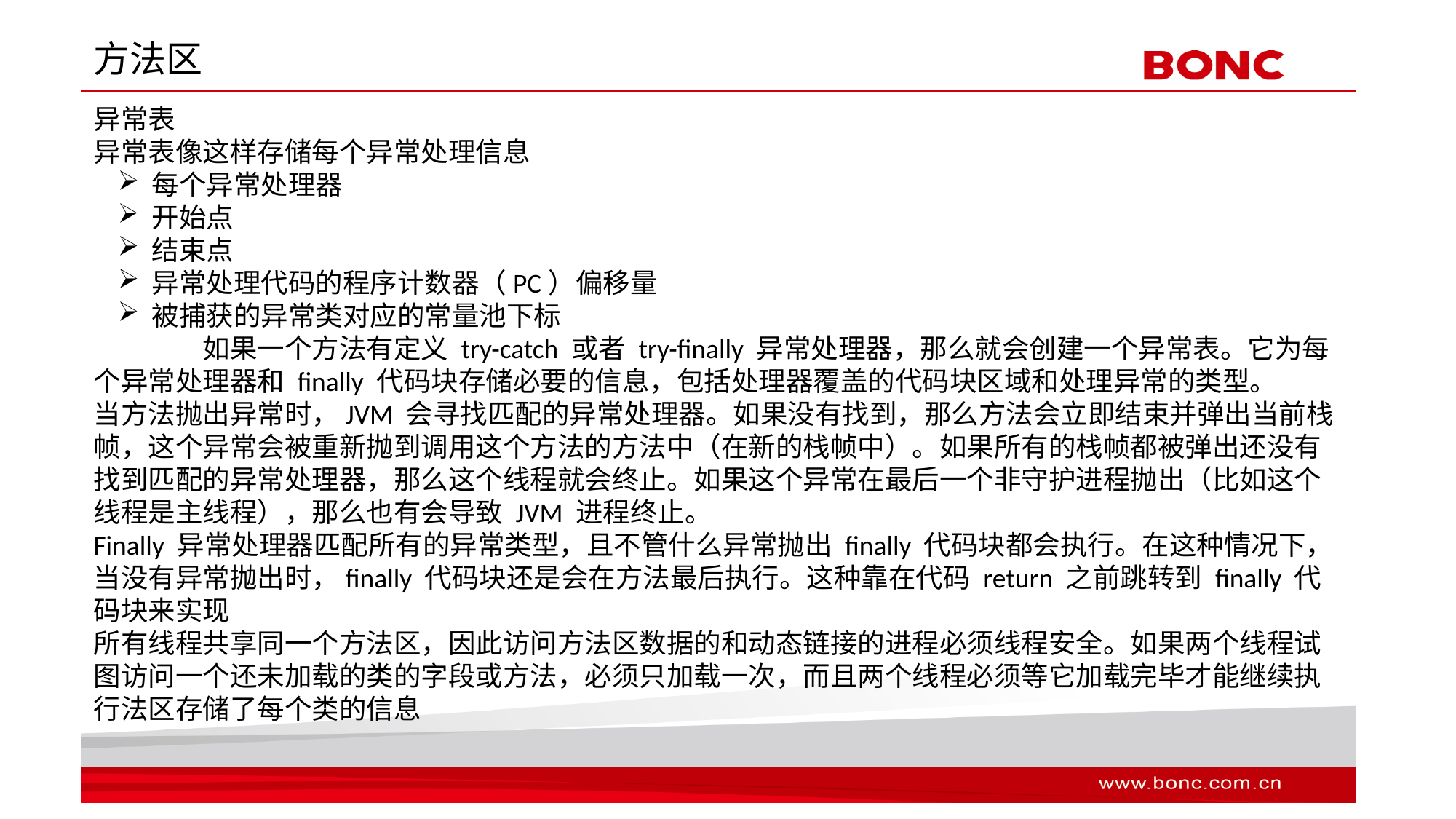

# 方法区
异常表
异常表像这样存储每个异常处理信息
每个异常处理器
开始点
结束点
异常处理代码的程序计数器（PC）偏移量
被捕获的异常类对应的常量池下标
	如果一个方法有定义 try-catch 或者 try-finally 异常处理器，那么就会创建一个异常表。它为每个异常处理器和 finally 代码块存储必要的信息，包括处理器覆盖的代码块区域和处理异常的类型。
当方法抛出异常时，JVM 会寻找匹配的异常处理器。如果没有找到，那么方法会立即结束并弹出当前栈帧，这个异常会被重新抛到调用这个方法的方法中（在新的栈帧中）。如果所有的栈帧都被弹出还没有找到匹配的异常处理器，那么这个线程就会终止。如果这个异常在最后一个非守护进程抛出（比如这个线程是主线程），那么也有会导致 JVM 进程终止。
Finally 异常处理器匹配所有的异常类型，且不管什么异常抛出 finally 代码块都会执行。在这种情况下，当没有异常抛出时，finally 代码块还是会在方法最后执行。这种靠在代码 return 之前跳转到 finally 代码块来实现
所有线程共享同一个方法区，因此访问方法区数据的和动态链接的进程必须线程安全。如果两个线程试图访问一个还未加载的类的字段或方法，必须只加载一次，而且两个线程必须等它加载完毕才能继续执行法区存储了每个类的信息